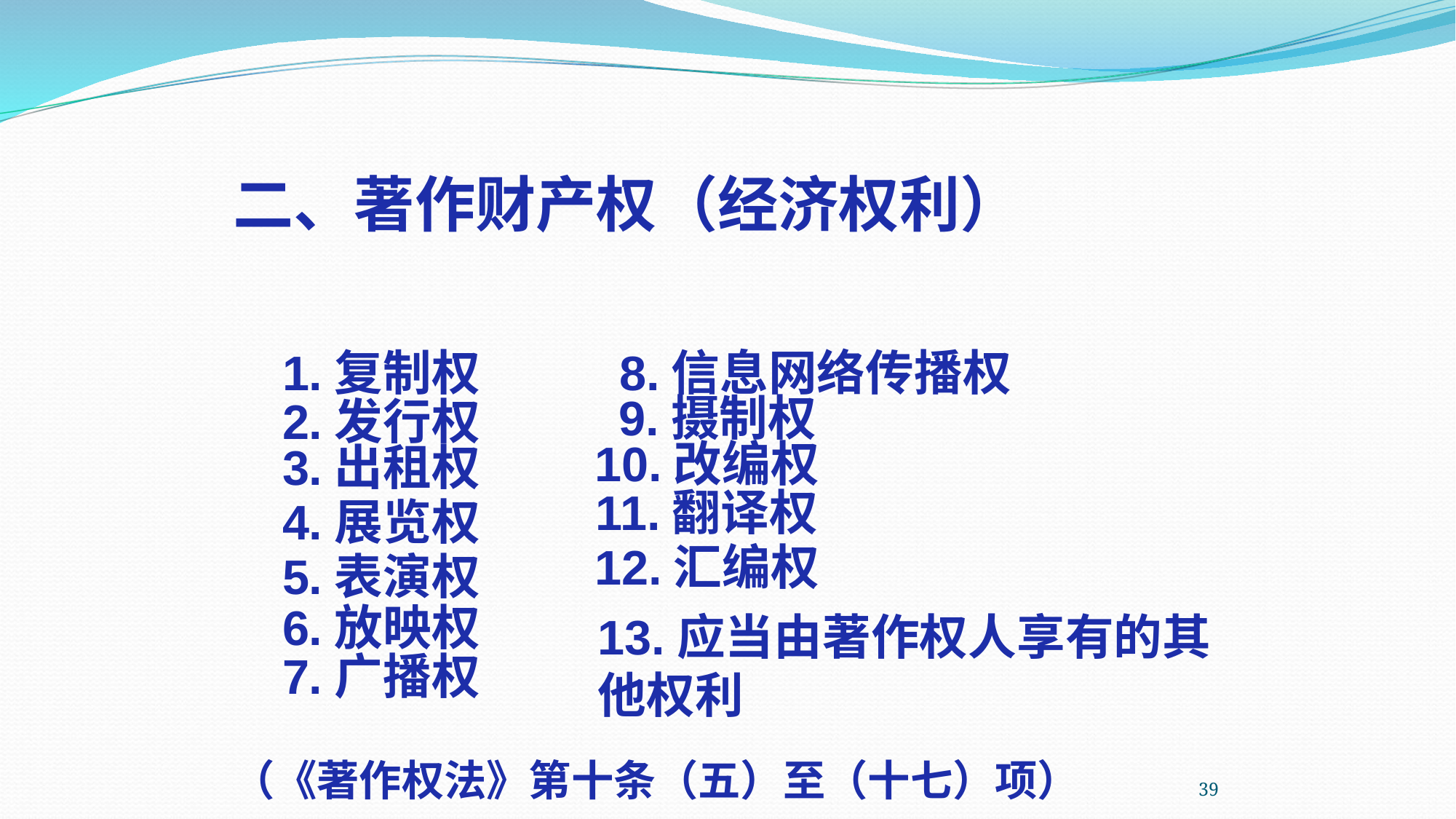

二、著作财产权（经济权利）
1.复制权
8.信息网络传播权
9.摄制权
2.发行权
10.改编权
3.出租权
11.翻译权
4.展览权
12.汇编权
5.表演权
6.放映权
13.应当由著作权人享有的其他权利
7.广播权
（《著作权法》第十条（五）至（十七）项）
39